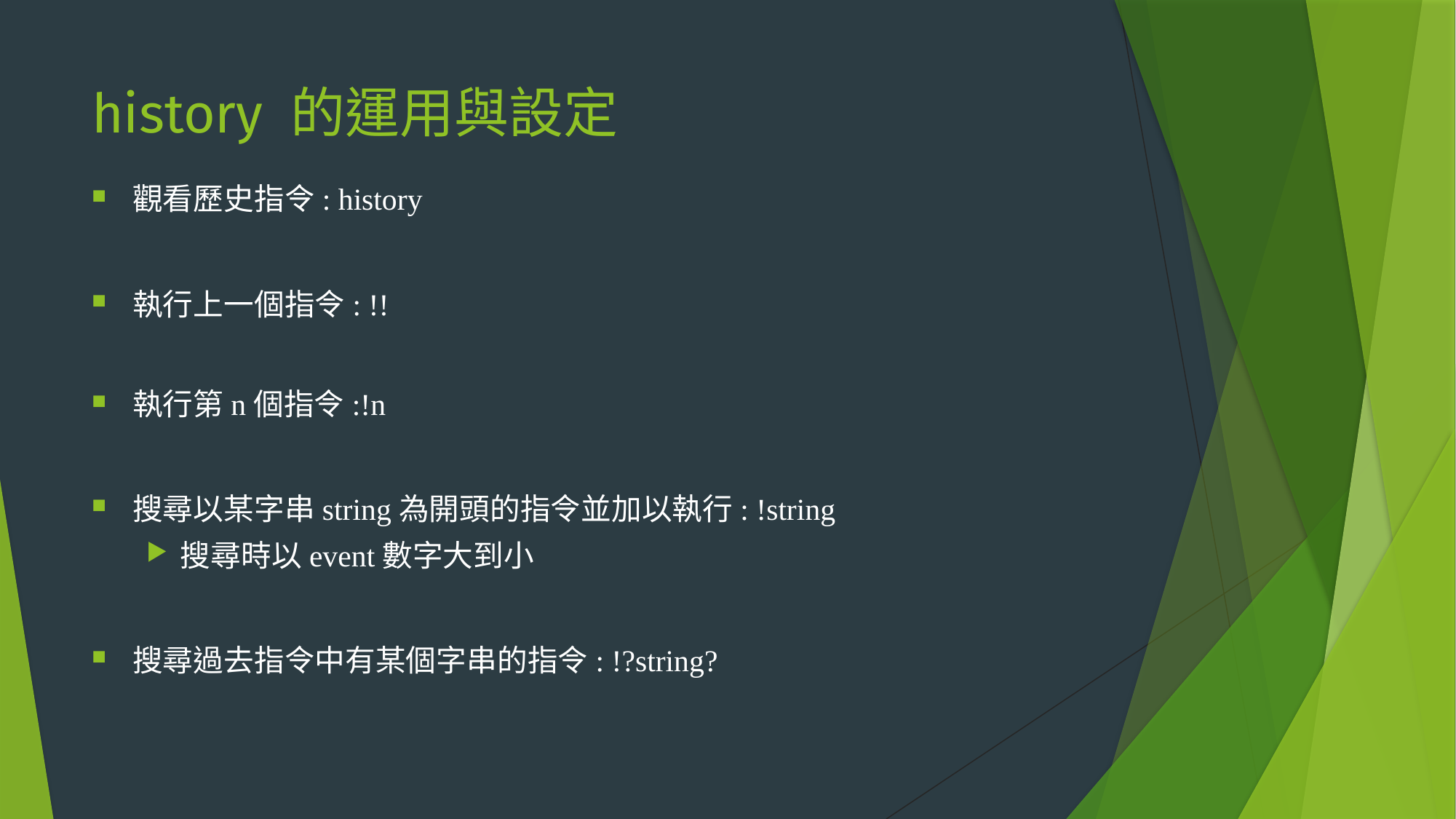

# history 的運用與設定
觀看歷史指令: history

執行上一個指令: !!

執行第n個指令:!n

搜尋以某字串string為開頭的指令並加以執行: !string
搜尋時以event數字大到小

搜尋過去指令中有某個字串的指令: !?string?